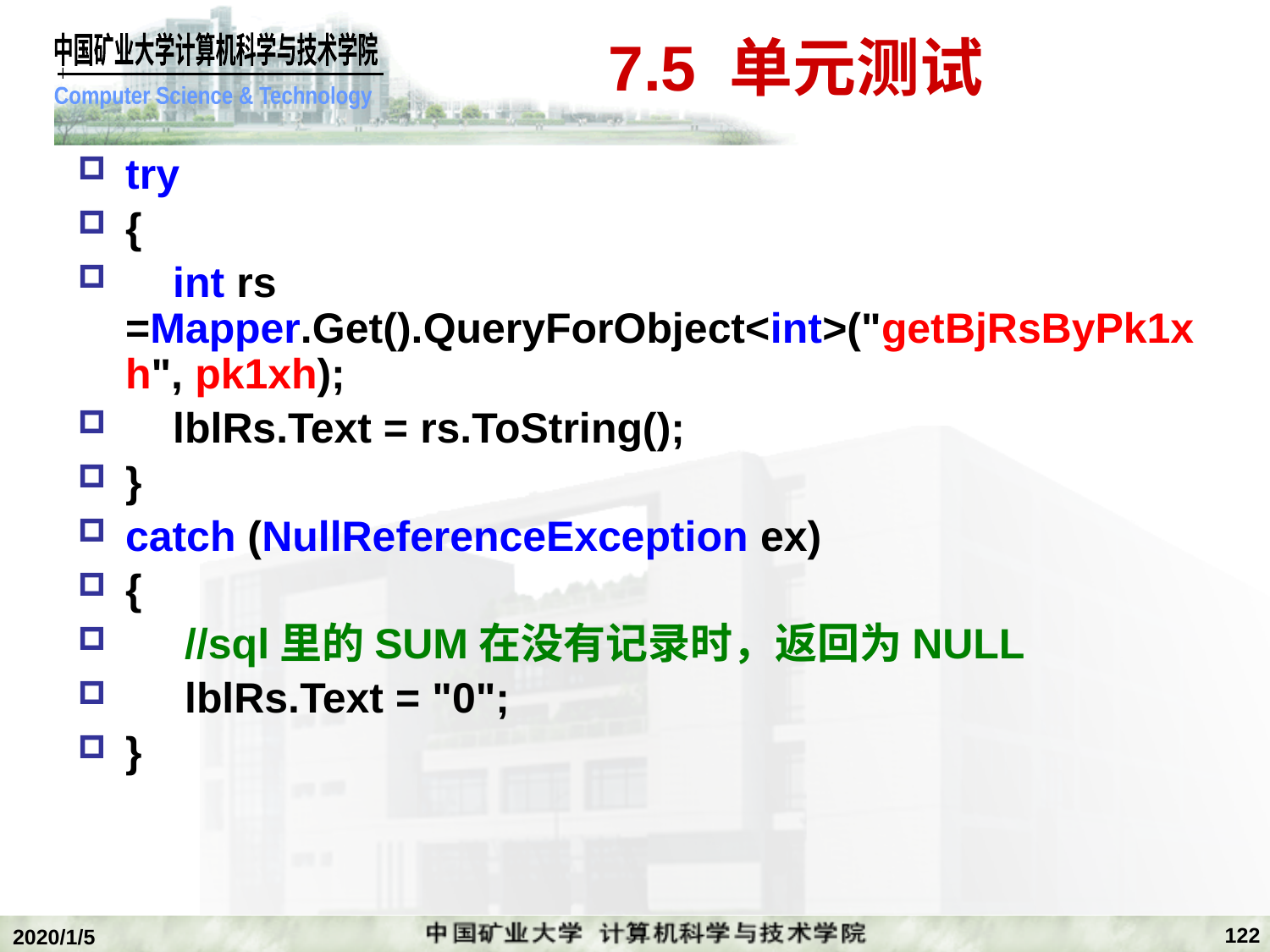

# 7.5 单元测试
try
{
    int rs =Mapper.Get().QueryForObject<int>("getBjRsByPk1xh", pk1xh);
    lblRs.Text = rs.ToString();
}
catch (NullReferenceException ex)
{
     //sql里的SUM在没有记录时，返回为NULL
     lblRs.Text = "0";
}
122
2020/1/5